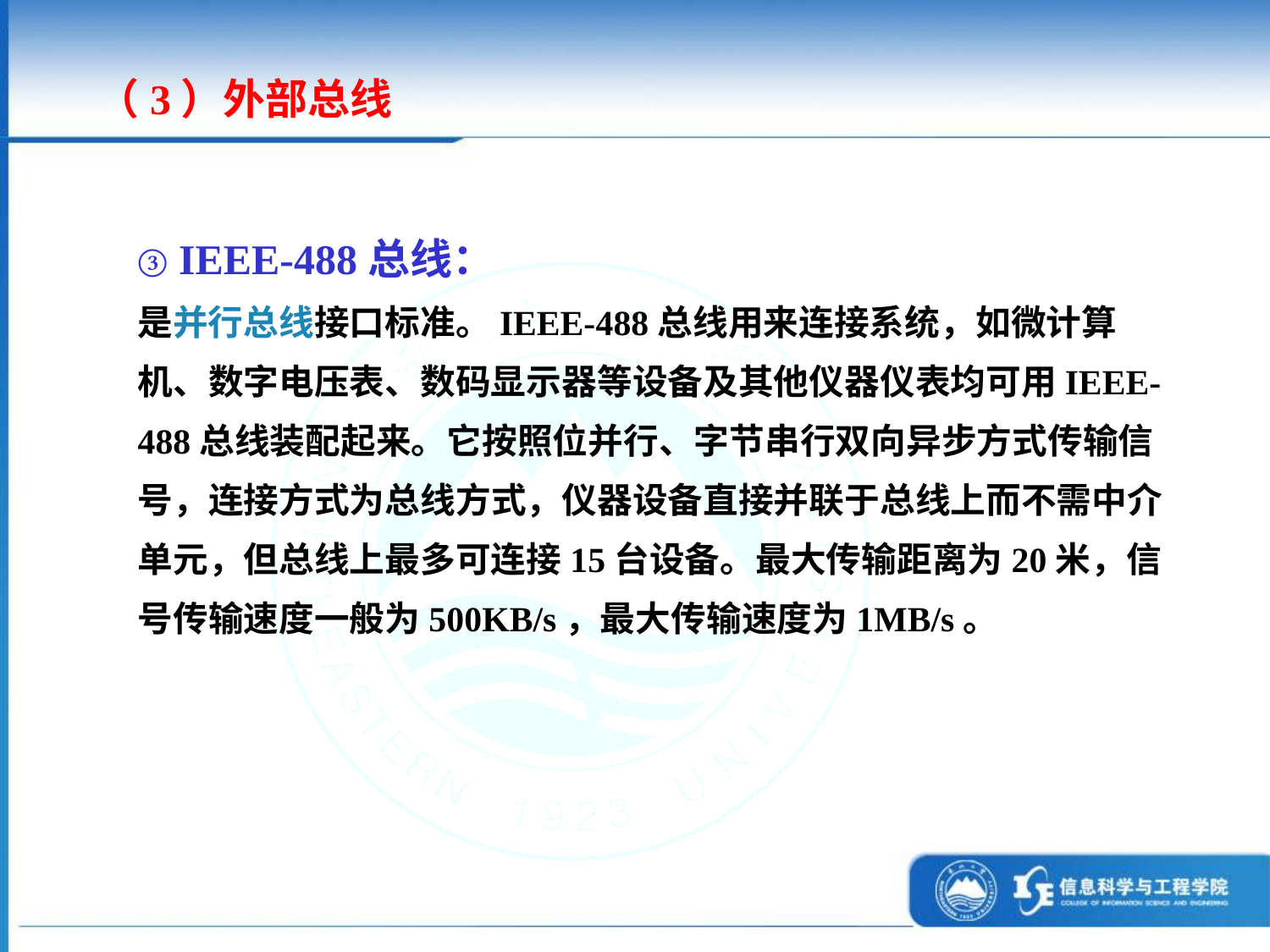

（3）外部总线
③ IEEE-488总线：
是并行总线接口标准。IEEE-488总线用来连接系统，如微计算机、数字电压表、数码显示器等设备及其他仪器仪表均可用IEEE-488总线装配起来。它按照位并行、字节串行双向异步方式传输信号，连接方式为总线方式，仪器设备直接并联于总线上而不需中介单元，但总线上最多可连接15台设备。最大传输距离为20米，信号传输速度一般为500KB/s，最大传输速度为1MB/s。